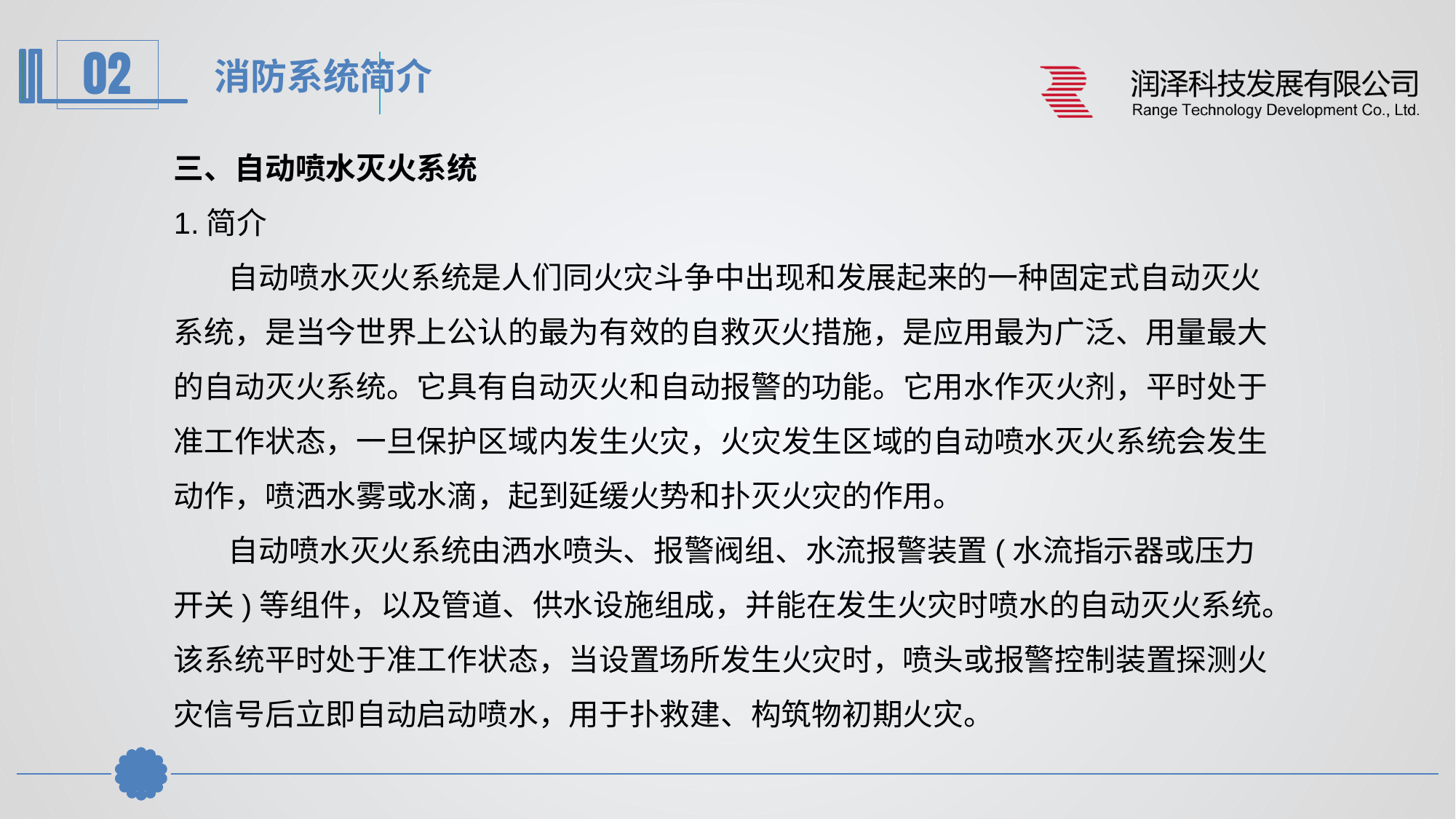

消防系统简介
三、自动喷水灭火系统
1.简介
自动喷水灭火系统是人们同火灾斗争中出现和发展起来的一种固定式自动灭火系统，是当今世界上公认的最为有效的自救灭火措施，是应用最为广泛、用量最大的自动灭火系统。它具有自动灭火和自动报警的功能。它用水作灭火剂，平时处于准工作状态，一旦保护区域内发生火灾，火灾发生区域的自动喷水灭火系统会发生动作，喷洒水雾或水滴，起到延缓火势和扑灭火灾的作用。
自动喷水灭火系统由洒水喷头、报警阀组、水流报警装置(水流指示器或压力开关)等组件，以及管道、供水设施组成，并能在发生火灾时喷水的自动灭火系统。该系统平时处于准工作状态，当设置场所发生火灾时，喷头或报警控制装置探测火灾信号后立即自动启动喷水，用于扑救建、构筑物初期火灾。
12